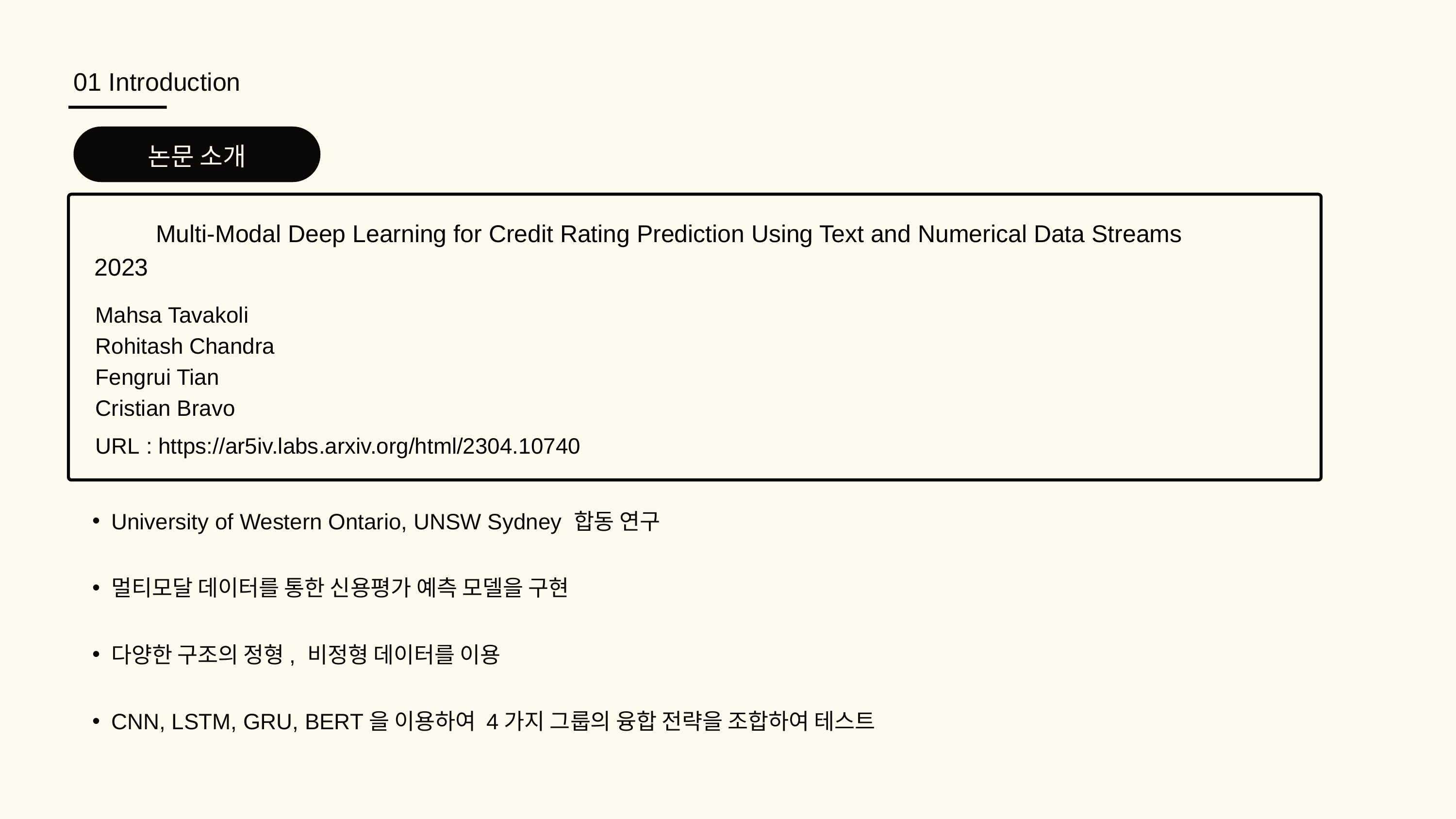

01 Introduction

논문 소개

Multi-Modal Deep Learning for Credit Rating Prediction Using Text and Numerical Data Streams

2023
Mahsa Tavakoli
Rohitash Chandra
Fengrui Tian
Cristian Bravo
URL : https://ar5iv.labs.arxiv.org/html/2304.10740
University of Western Ontario, UNSW Sydney 합동 연구

멀티모달 데이터를 통한 신용평가 예측 모델을 구현

다양한 구조의 정형, 비정형 데이터를 이용

CNN, LSTM, GRU, BERT을 이용하여 4가지 그룹의 융합 전략을 조합하여 테스트